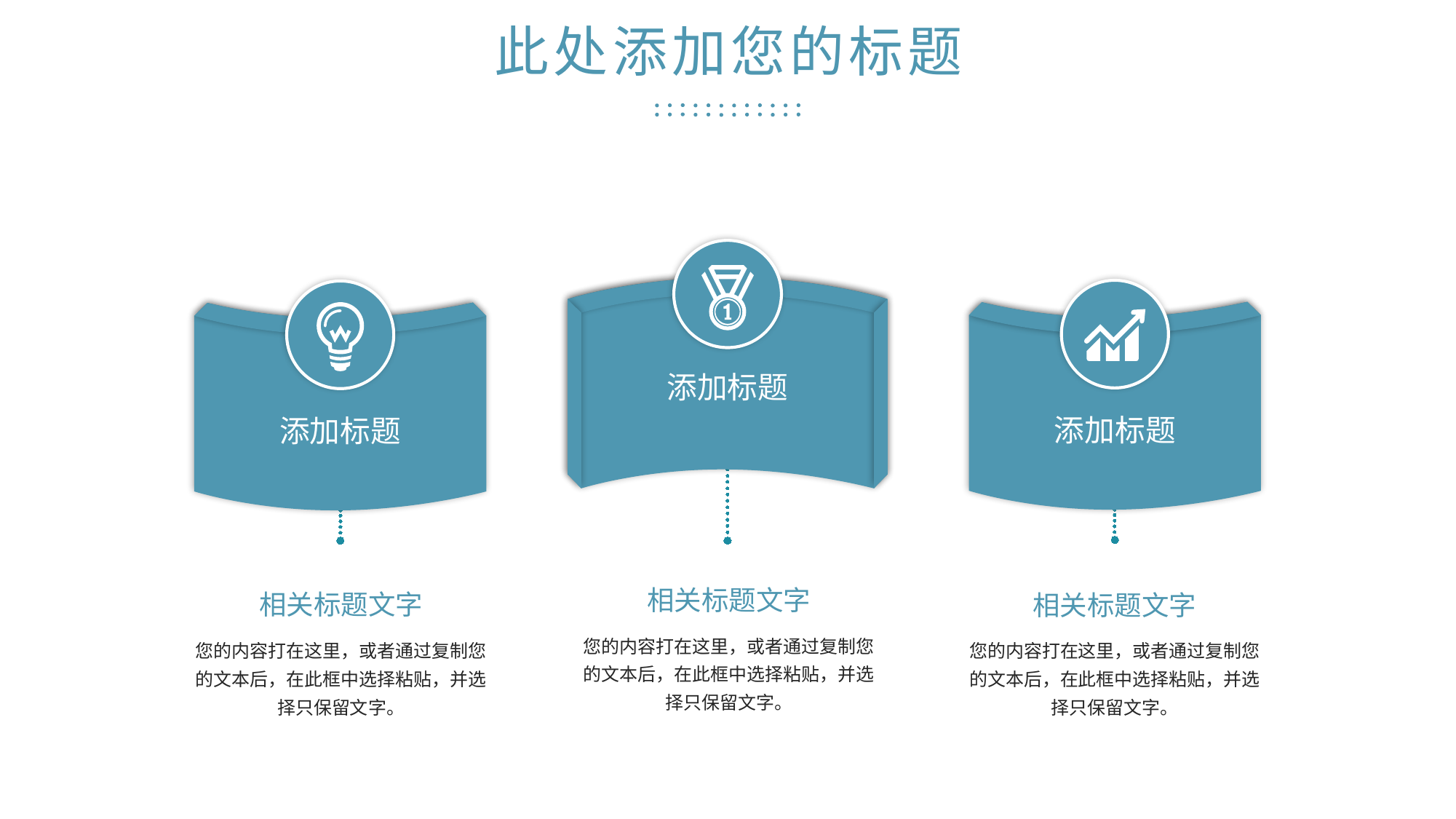

此处添加您的标题

添加标题

添加标题

添加标题

相关标题文字
您的内容打在这里，或者通过复制您的文本后，在此框中选择粘贴，并选择只保留文字。
相关标题文字
您的内容打在这里，或者通过复制您的文本后，在此框中选择粘贴，并选择只保留文字。
相关标题文字
您的内容打在这里，或者通过复制您的文本后，在此框中选择粘贴，并选择只保留文字。